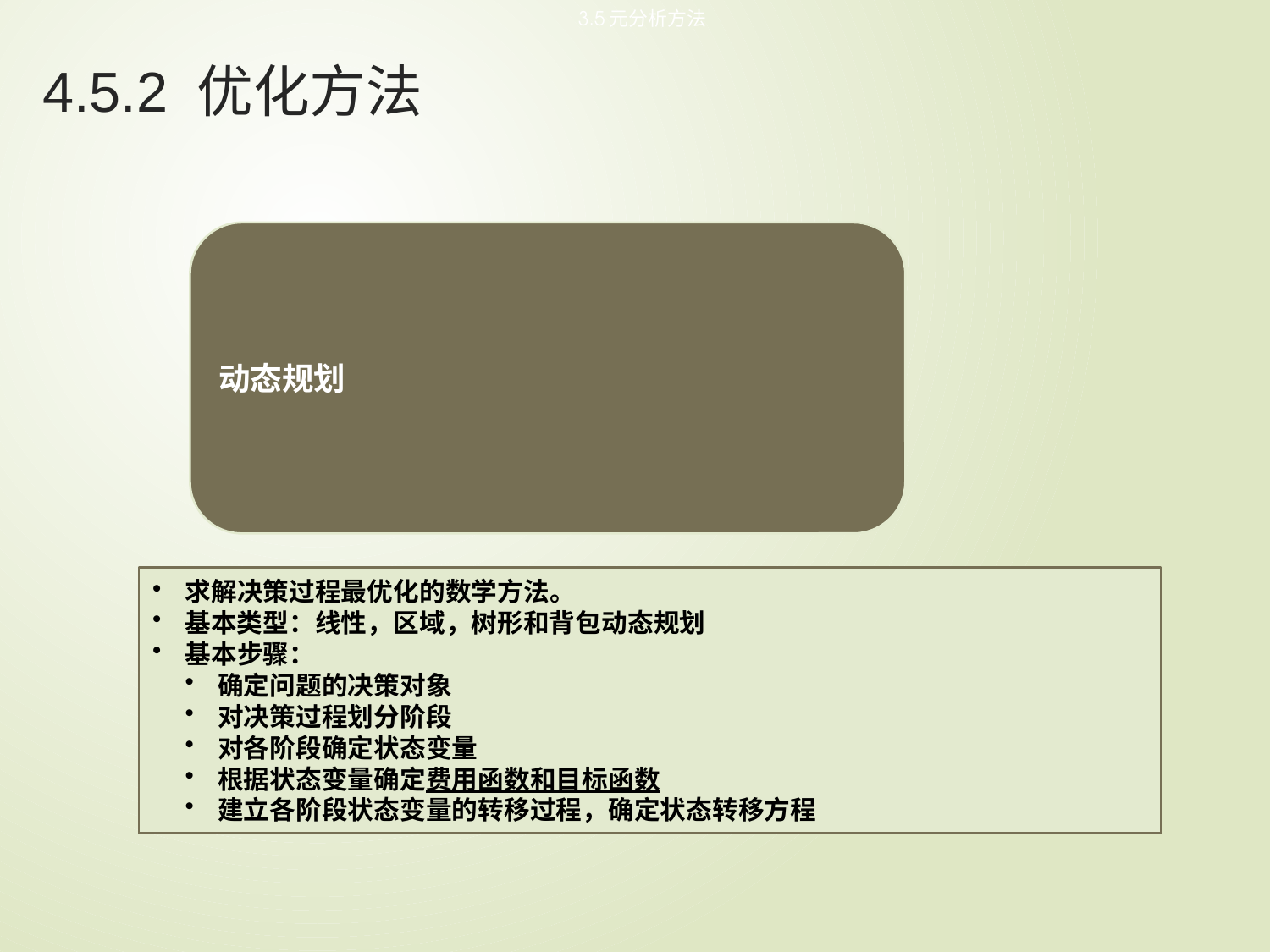

3.5元分析方法
# 4.5.2 优化方法
动态规划
求解决策过程最优化的数学方法。
基本类型：线性，区域，树形和背包动态规划
基本步骤：
确定问题的决策对象
对决策过程划分阶段
对各阶段确定状态变量
根据状态变量确定费用函数和目标函数
建立各阶段状态变量的转移过程，确定状态转移方程